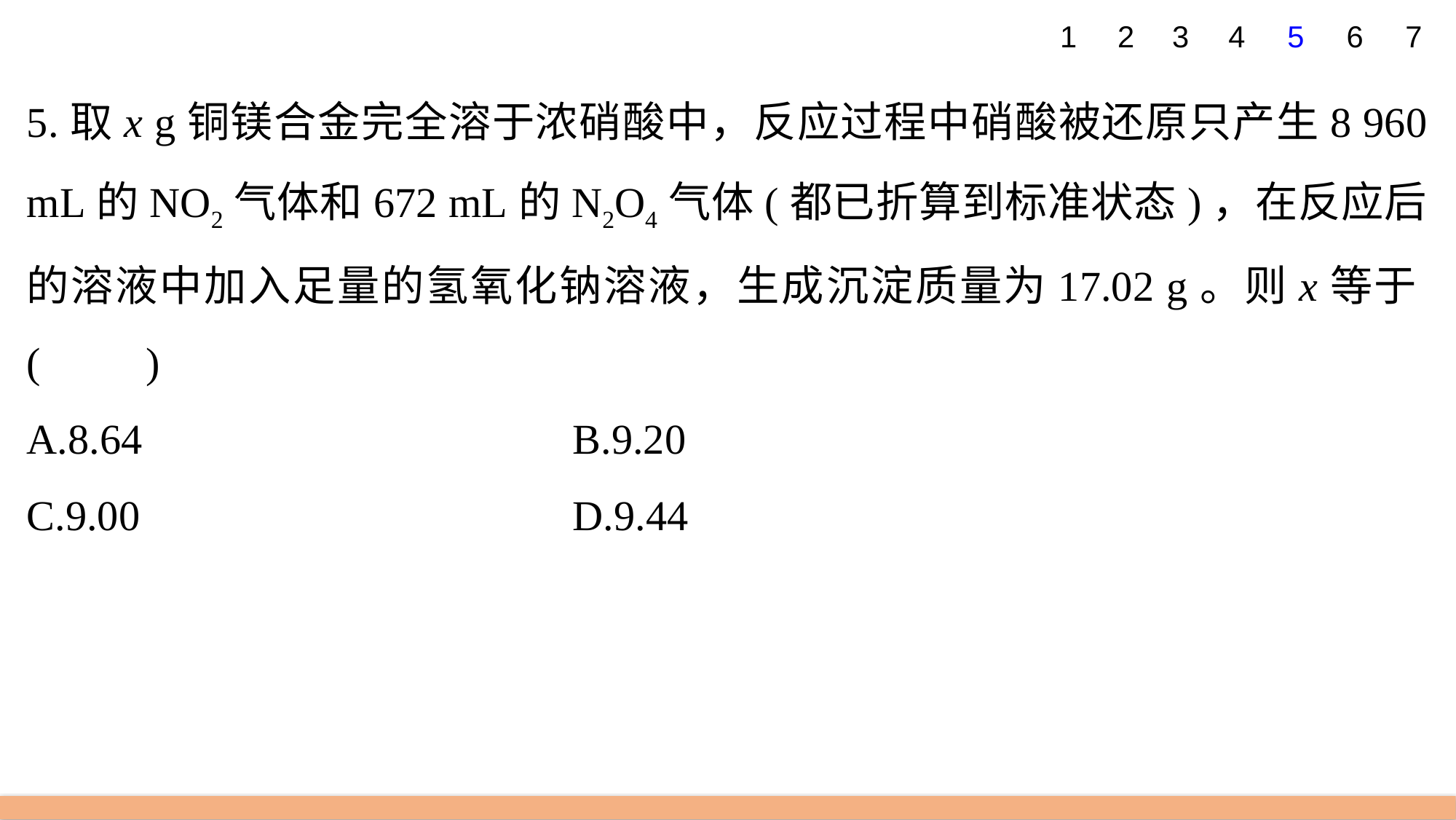

1
2
3
4
5
6
7
5.取x g铜镁合金完全溶于浓硝酸中，反应过程中硝酸被还原只产生8 960 mL的NO2气体和672 mL的N2O4气体(都已折算到标准状态)，在反应后的溶液中加入足量的氢氧化钠溶液，生成沉淀质量为17.02 g。则x等于(　　)
A.8.64  				B.9.20
C.9.00  				D.9.44